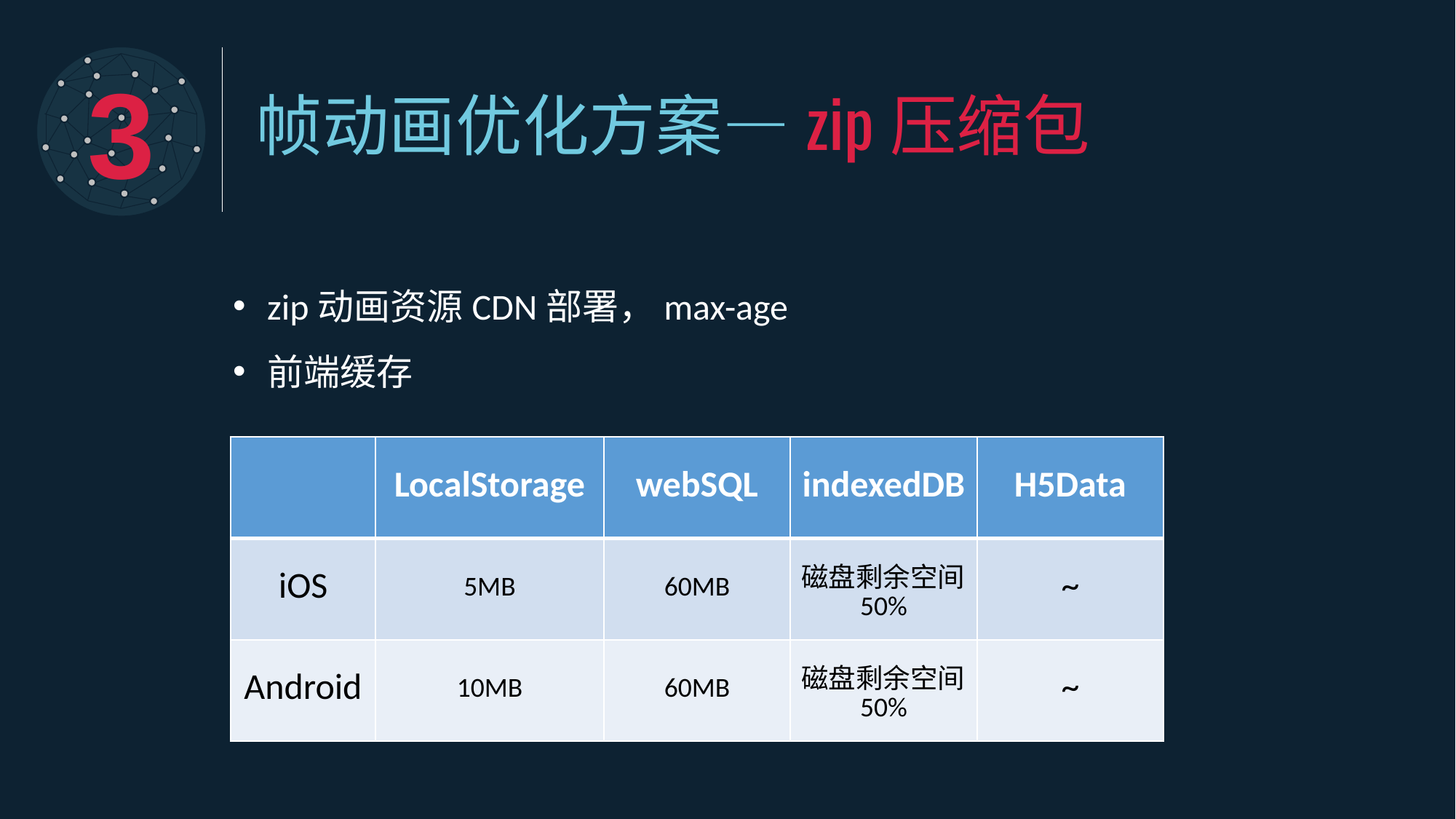

3
帧动画优化方案—zip压缩包
zip动画资源CDN部署，max-age
前端缓存
|  | LocalStorage | webSQL | indexedDB | H5Data |
| --- | --- | --- | --- | --- |
| iOS | 5MB | 60MB | 磁盘剩余空间50% | ~ |
| Android | 10MB | 60MB | 磁盘剩余空间50% | ~ |